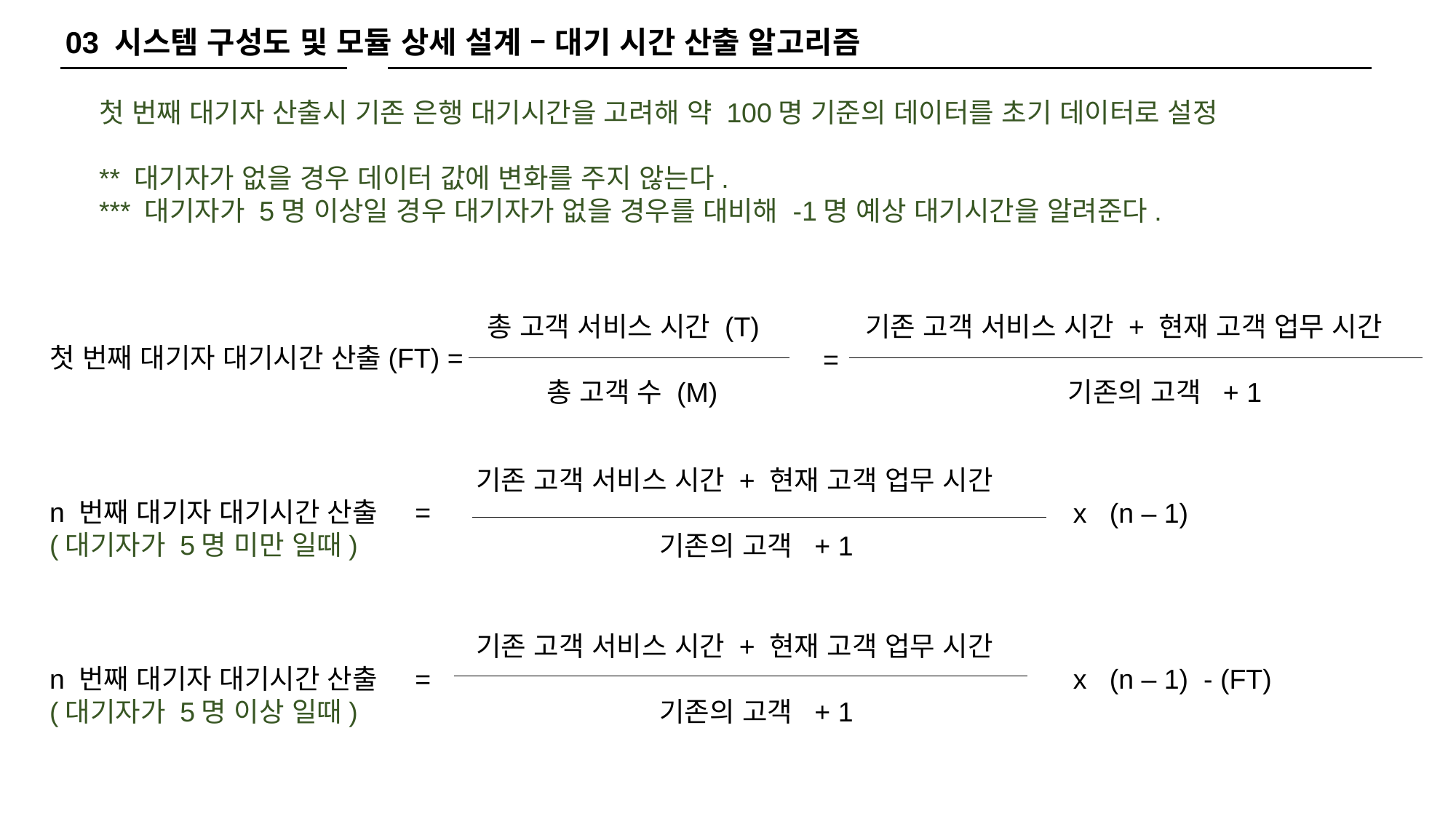

03 시스템 구성도 및 모듈 상세 설계 – 대기 시간 산출 알고리즘
첫 번째 대기자 산출시 기존 은행 대기시간을 고려해 약 100명 기준의 데이터를 초기 데이터로 설정

** 대기자가 없을 경우 데이터 값에 변화를 주지 않는다.
*** 대기자가 5명 이상일 경우 대기자가 없을 경우를 대비해 -1명 예상 대기시간을 알려준다.

총 고객 서비스 시간 (T)             기존 고객 서비스 시간 + 현재 고객 업무 시간
                                            =
       총 고객 수 (M)                                             기존의 고객  + 1

  첫 번째 대기자 대기시간 산출(FT) =
       기존 고객 서비스 시간 + 현재 고객 업무 시간
                                                                                      x   (n – 1)
                               기존의 고객  + 1

   n 번째 대기자 대기시간 산출    =
   (대기자가 5명 미만 일때)
       기존 고객 서비스 시간 + 현재 고객 업무 시간
                                                                                      x   (n – 1)  - (FT)
                               기존의 고객  + 1

   n 번째 대기자 대기시간 산출    =
   (대기자가 5명 이상 일때)